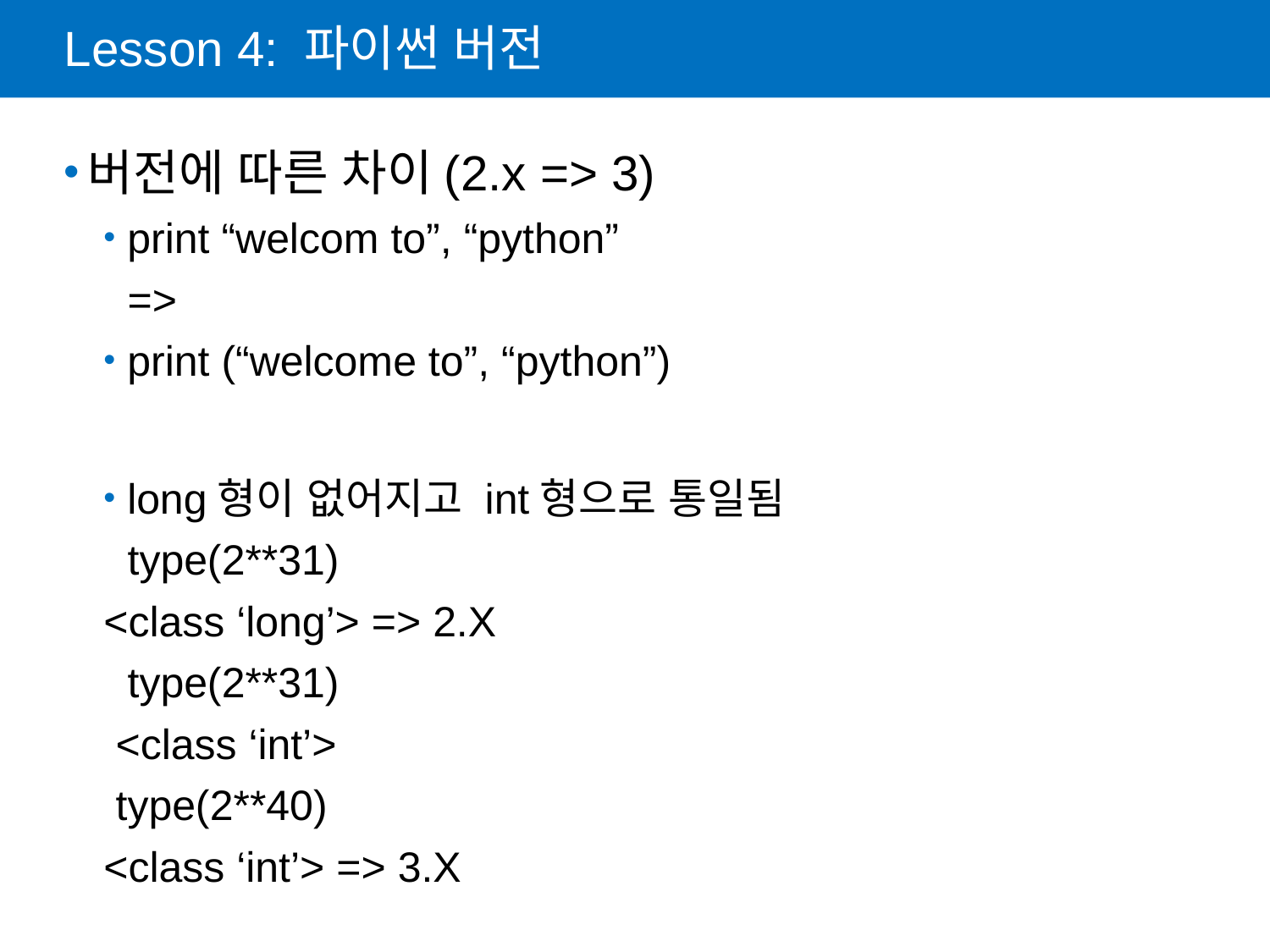

# Lesson 4: 파이썬 버전
버전에 따른 차이(2.x => 3)
print “welcom to”, “python”
  =>
print (“welcome to”, “python”)

long형이 없어지고 int형으로 통일됨
  type(2**31)
<class ‘long’> => 2.X
  type(2**31)
 <class ‘int’>
 type(2**40)
<class ‘int’> => 3.X